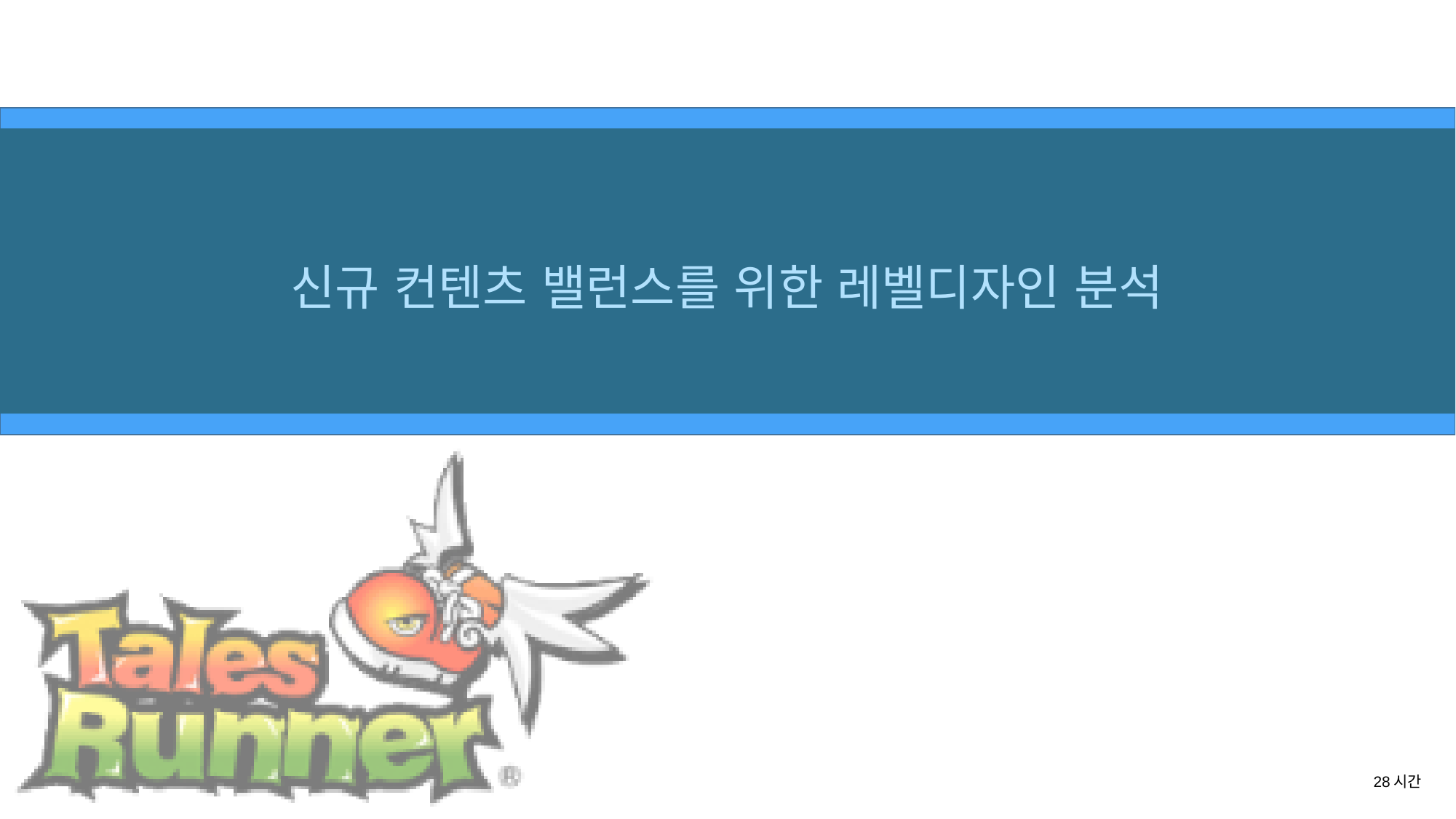

신규 컨텐츠 밸런스를 위한 레벨디자인 분석
28시간